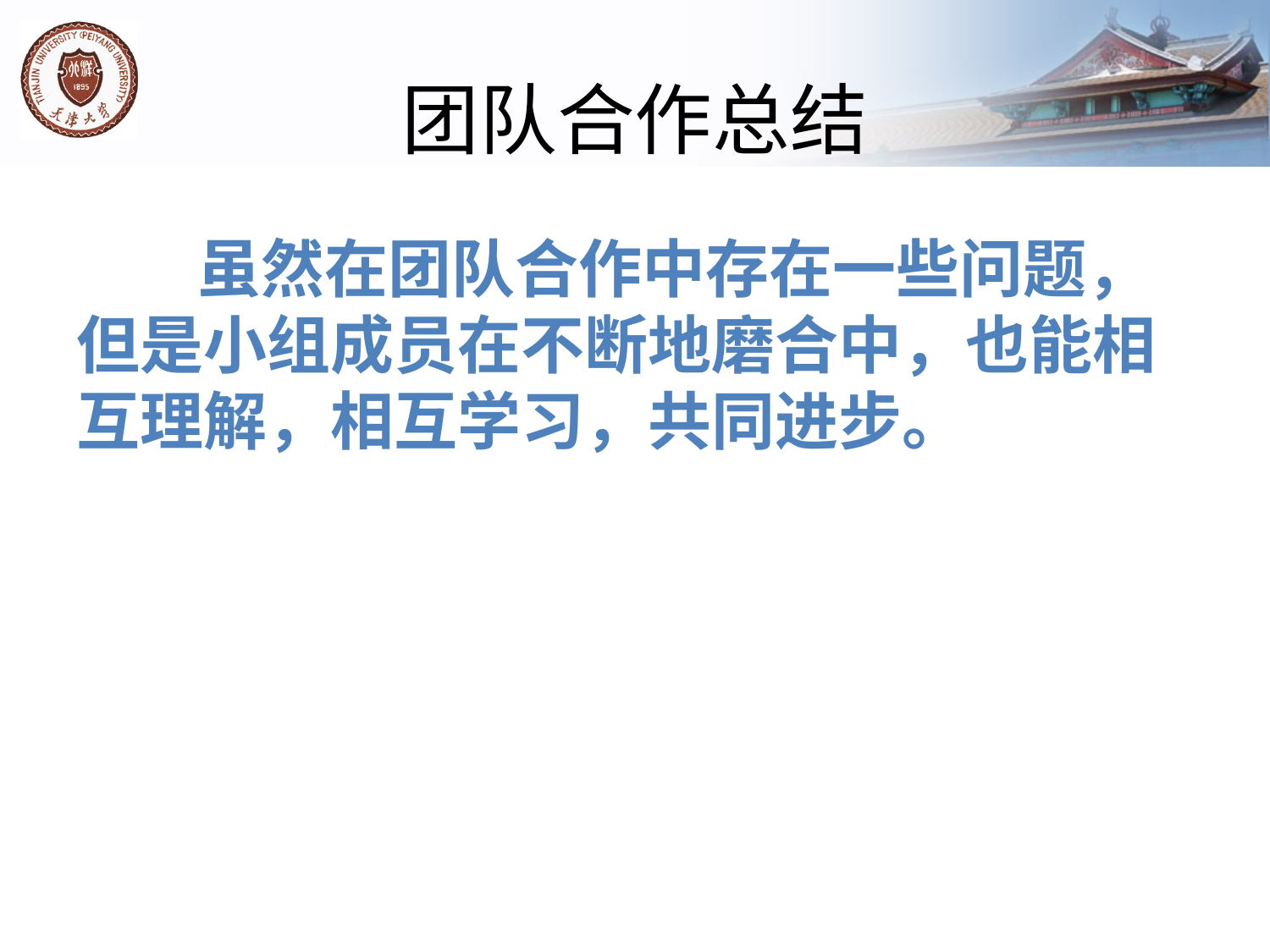

# 团队合作总结
   虽然在团队合作中存在一些问题，但是小组成员在不断地磨合中，也能相互理解，相互学习，共同进步。

22